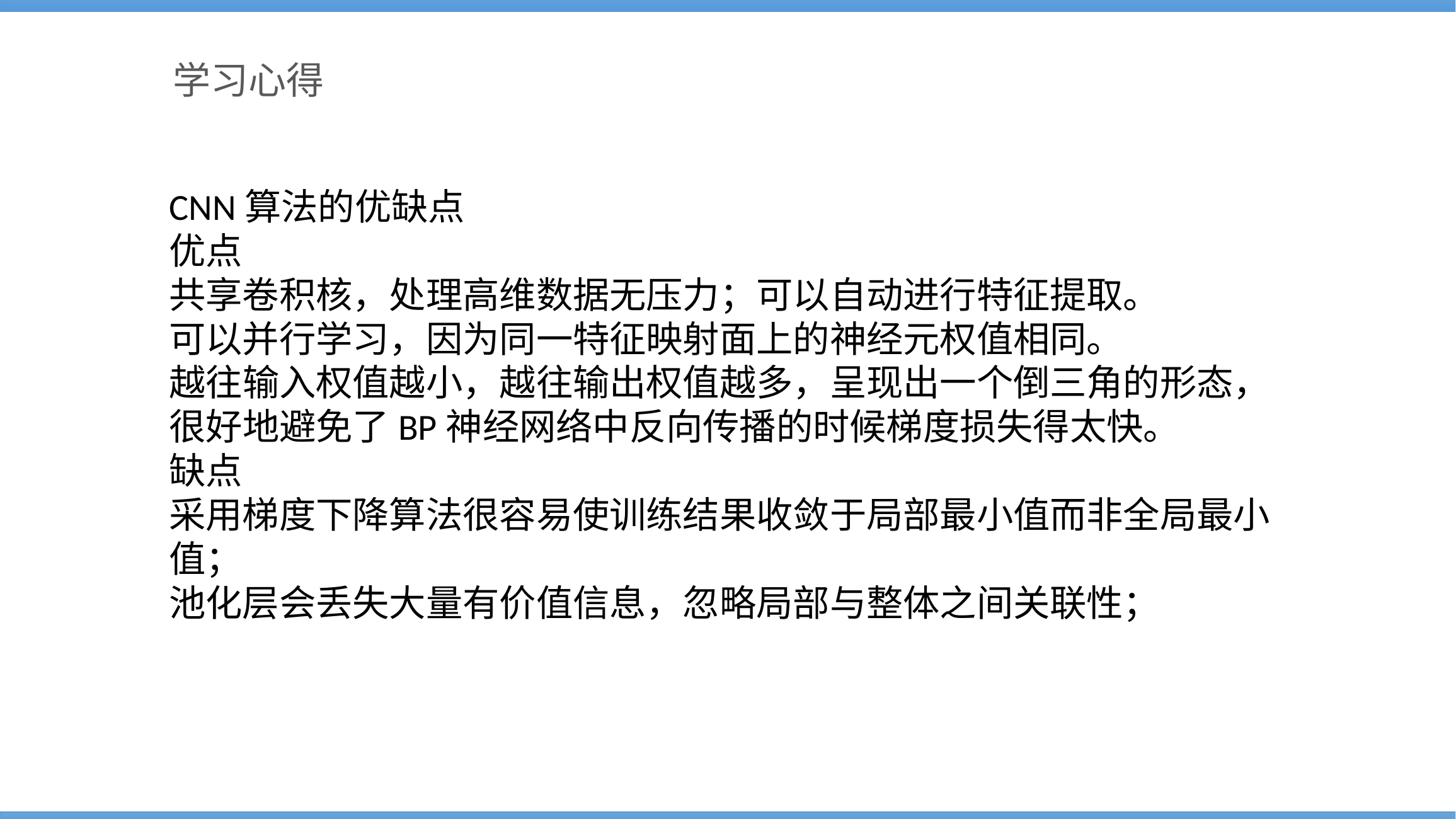

学习心得
CNN算法的优缺点
优点
共享卷积核，处理高维数据无压力；可以自动进行特征提取。
可以并行学习，因为同一特征映射面上的神经元权值相同。
越往输入权值越小，越往输出权值越多，呈现出一个倒三角的形态，很好地避免了BP神经网络中反向传播的时候梯度损失得太快。
缺点
采用梯度下降算法很容易使训练结果收敛于局部最小值而非全局最小值；
池化层会丢失大量有价值信息，忽略局部与整体之间关联性；